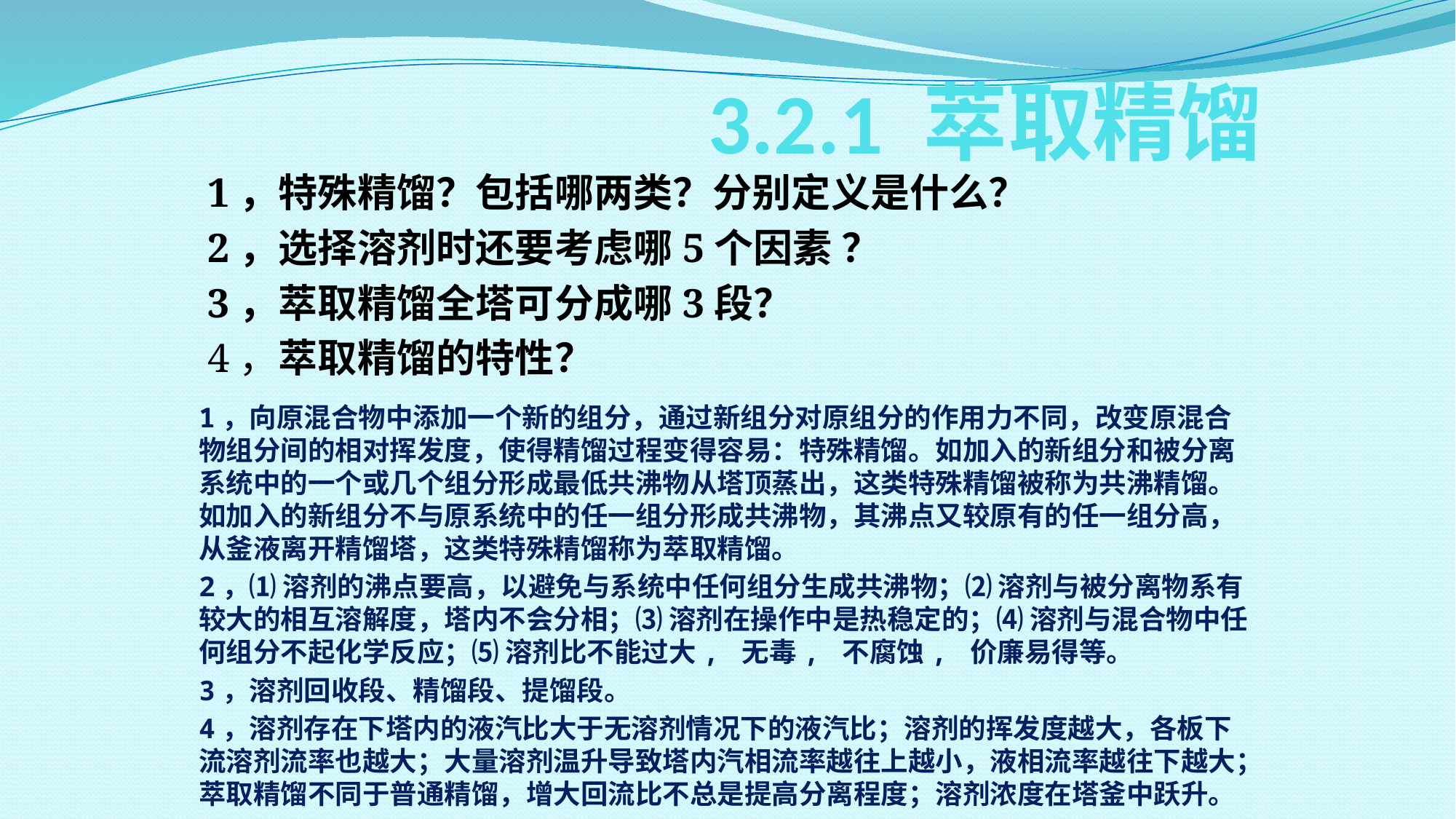

# 3.2.1 萃取精馏
1，特殊精馏？包括哪两类？分别定义是什么？
2，选择溶剂时还要考虑哪5个因素 ？
3，萃取精馏全塔可分成哪3段？
4，萃取精馏的特性？

1，向原混合物中添加一个新的组分，通过新组分对原组分的作用力不同，改变原混合物组分间的相对挥发度，使得精馏过程变得容易：特殊精馏。如加入的新组分和被分离系统中的一个或几个组分形成最低共沸物从塔顶蒸出，这类特殊精馏被称为共沸精馏。如加入的新组分不与原系统中的任一组分形成共沸物，其沸点又较原有的任一组分高，从釜液离开精馏塔，这类特殊精馏称为萃取精馏。
2，⑴ 溶剂的沸点要高，以避免与系统中任何组分生成共沸物；⑵ 溶剂与被分离物系有较大的相互溶解度，塔内不会分相；⑶ 溶剂在操作中是热稳定的；⑷ 溶剂与混合物中任何组分不起化学反应；⑸ 溶剂比不能过大, 无毒, 不腐蚀, 价廉易得等。
3，溶剂回收段、精馏段、提馏段。
4，溶剂存在下塔内的液汽比大于无溶剂情况下的液汽比；溶剂的挥发度越大，各板下流溶剂流率也越大；大量溶剂温升导致塔内汽相流率越往上越小，液相流率越往下越大；萃取精馏不同于普通精馏，增大回流比不总是提高分离程度；溶剂浓度在塔釜中跃升。